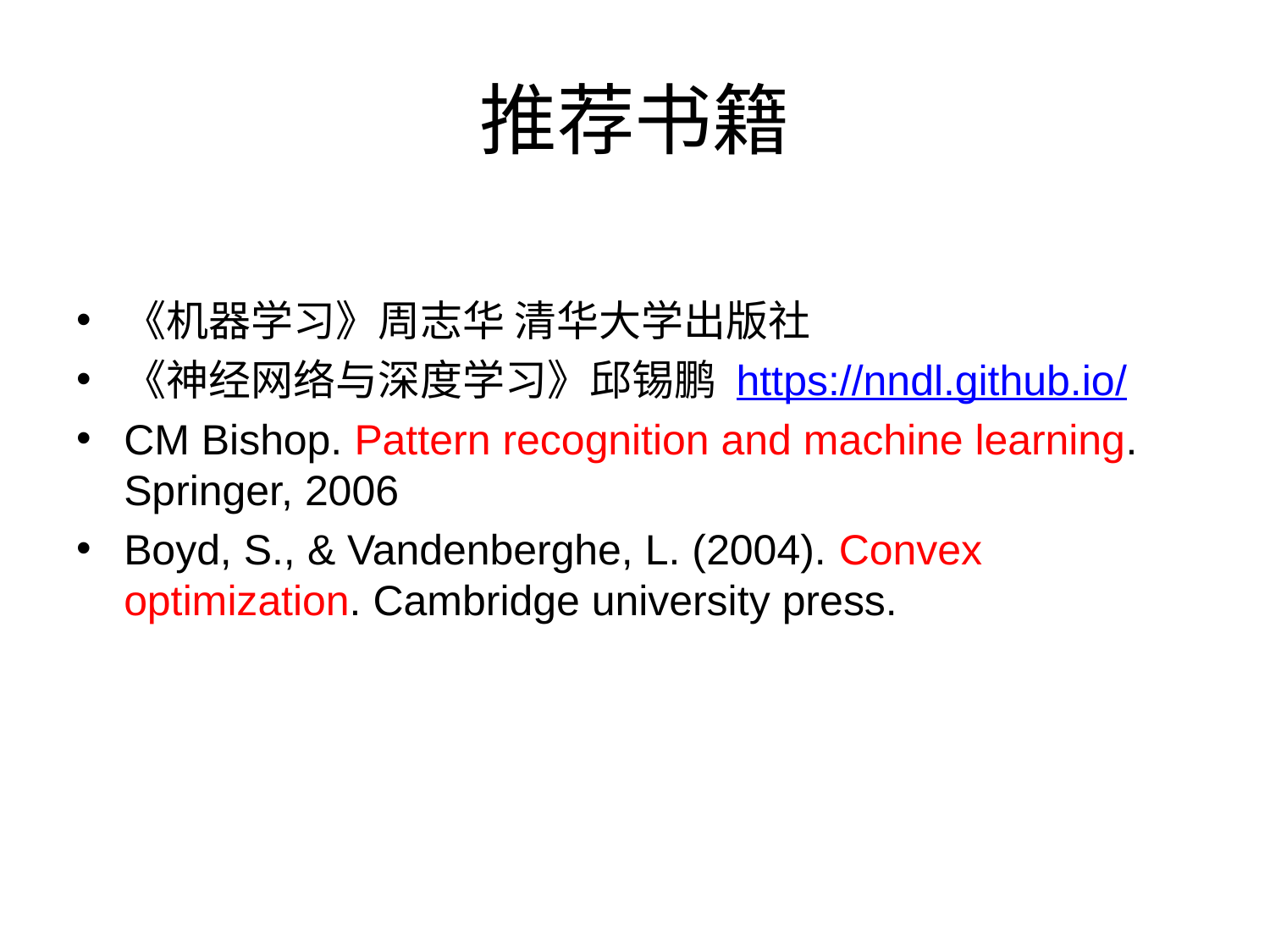

# 推荐书籍

《机器学习》周志华 清华大学出版社
《神经网络与深度学习》邱锡鹏 https://nndl.github.io/
CM Bishop. Pattern recognition and machine learning. Springer, 2006
Boyd, S., & Vandenberghe, L. (2004). Convex optimization. Cambridge university press.